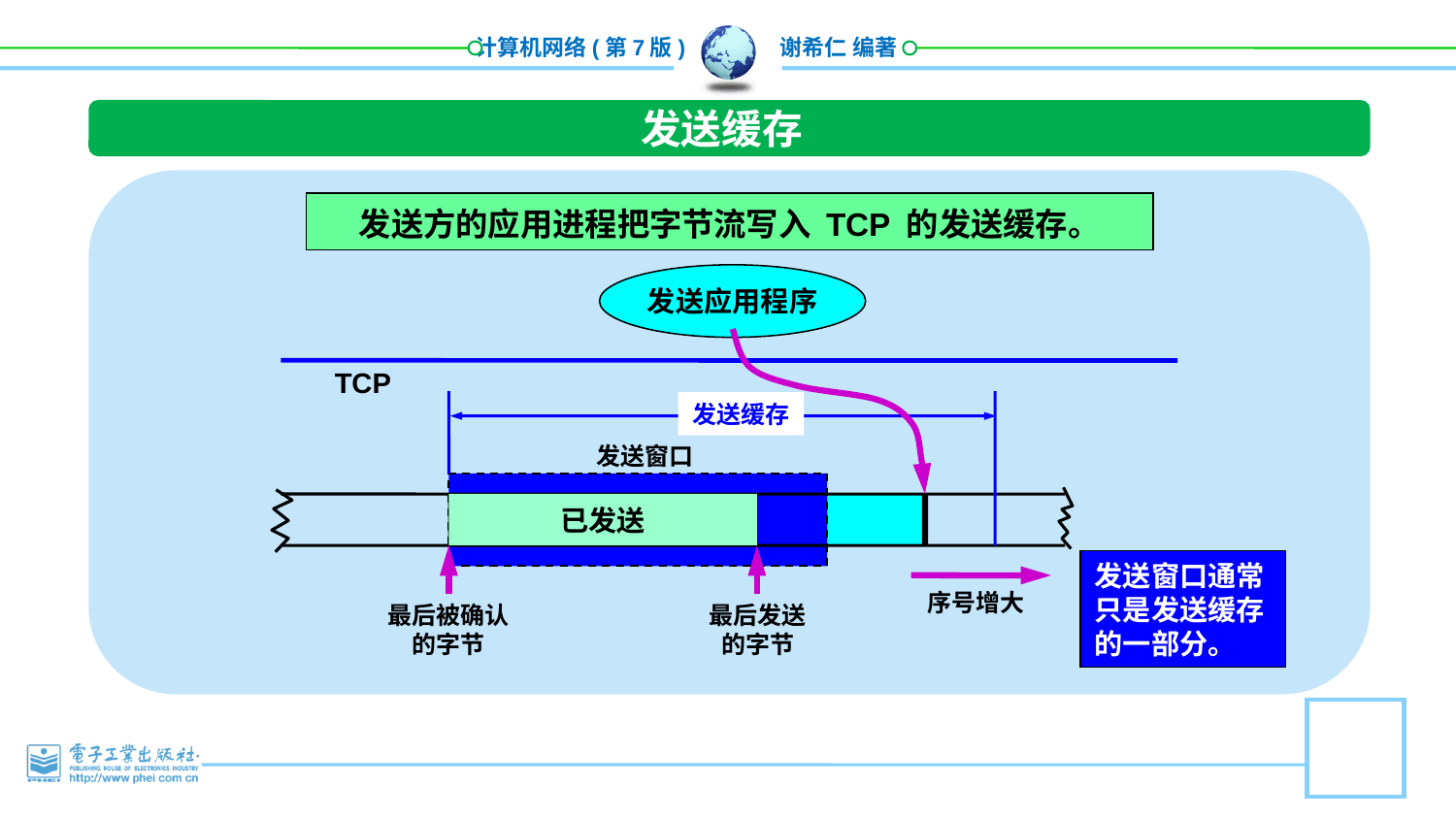

发送缓存

发送方的应用进程把字节流写入 TCP 的发送缓存。
发送应用程序

TCP

发送缓存

发送窗口

已发送

发送窗口通常只是发送缓存的一部分。

序号增大
最后被确认
的字节
最后发送
的字节